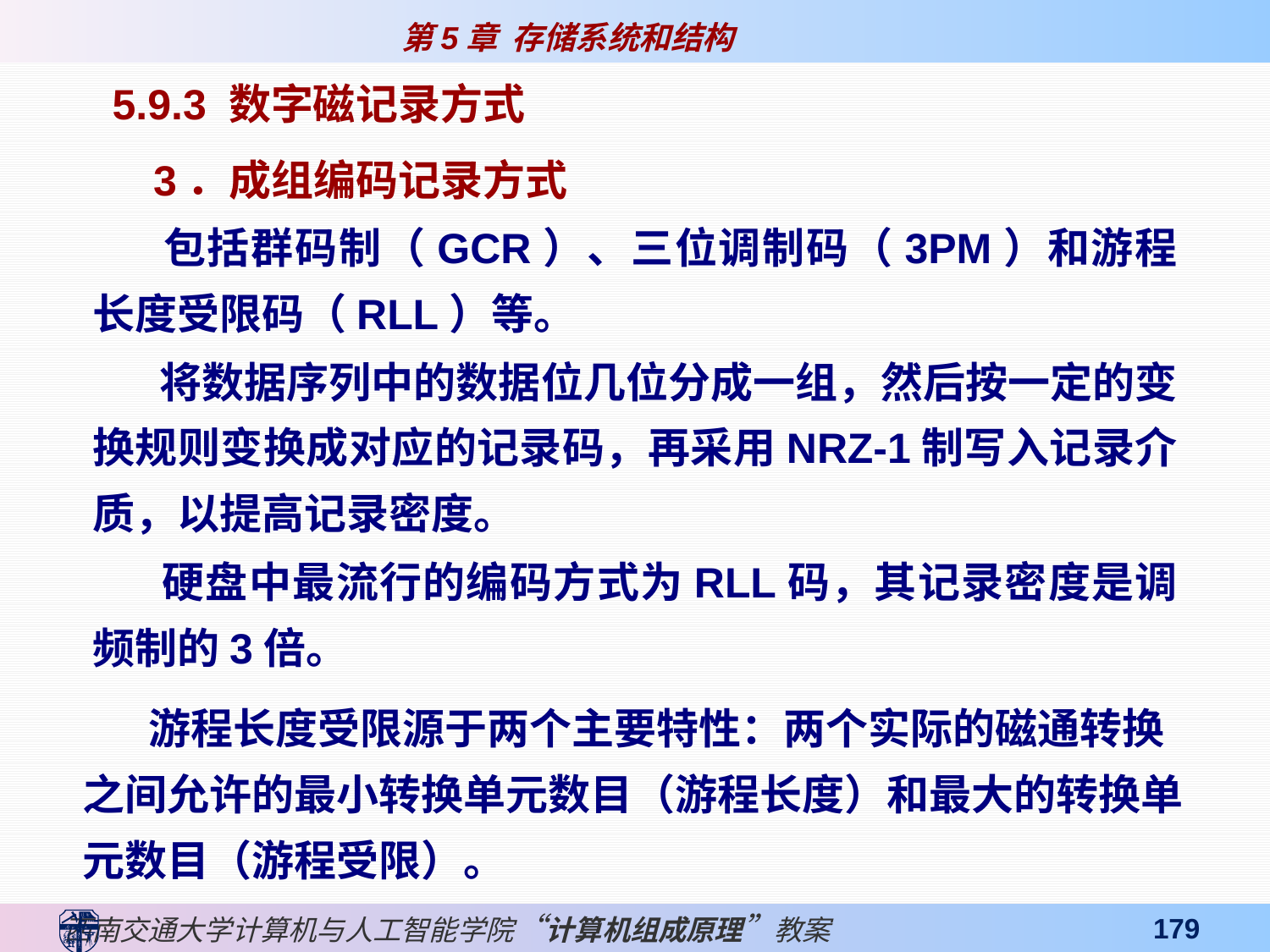

5.9.3 数字磁记录方式
  3．成组编码记录方式
  包括群码制（GCR）、三位调制码（3PM）和游程长度受限码（RLL）等。
  将数据序列中的数据位几位分成一组，然后按一定的变换规则变换成对应的记录码，再采用NRZ-1制写入记录介质，以提高记录密度。
  硬盘中最流行的编码方式为RLL码，其记录密度是调频制的3倍。

  游程长度受限源于两个主要特性：两个实际的磁通转换之间允许的最小转换单元数目（游程长度）和最大的转换单元数目（游程受限）。